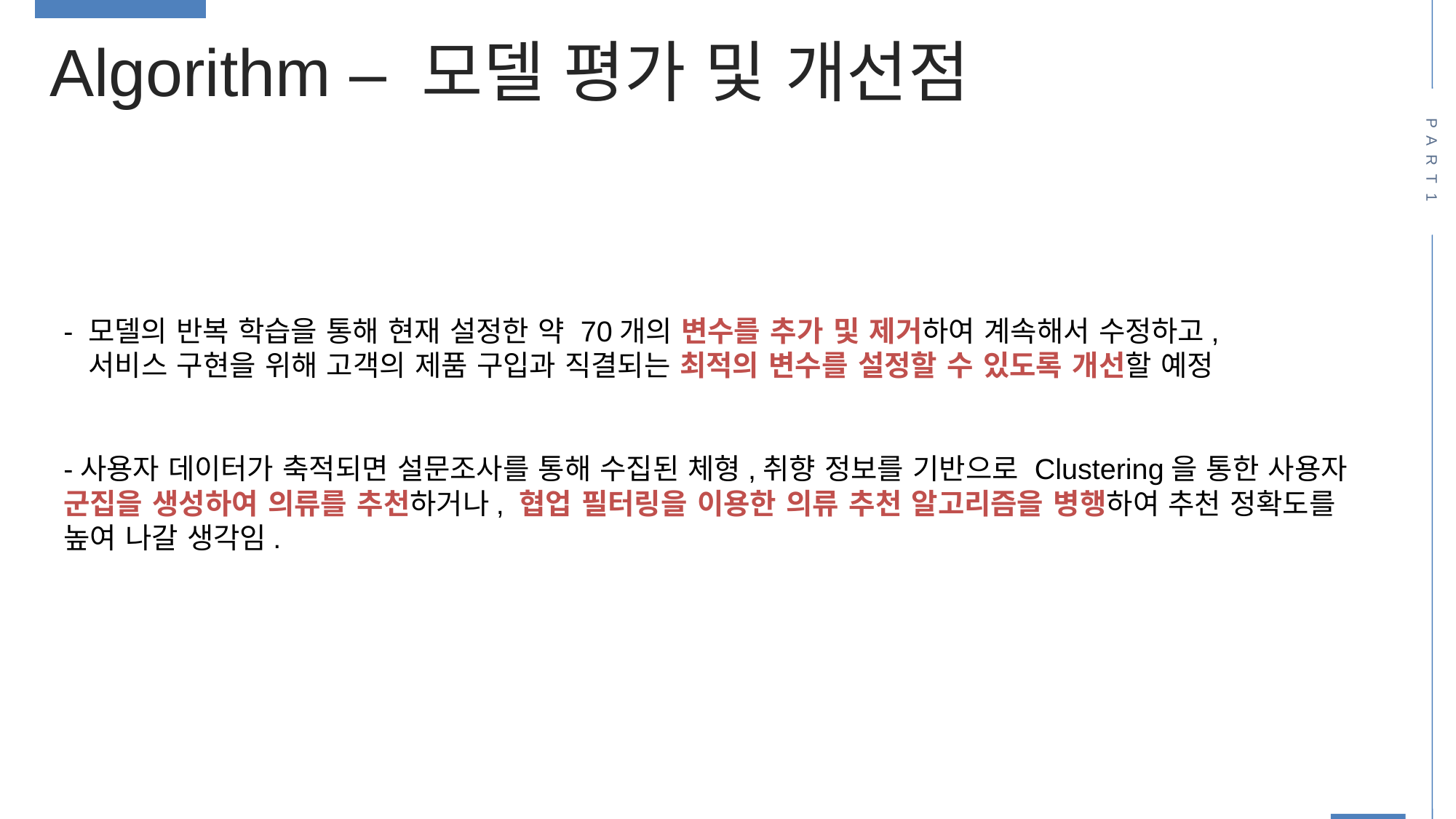

Algorithm – 모델 평가 및 개선점
PART1

- 모델의 반복 학습을 통해 현재 설정한 약 70개의 변수를 추가 및 제거하여 계속해서 수정하고,
  서비스 구현을 위해 고객의 제품 구입과 직결되는 최적의 변수를 설정할 수 있도록 개선할 예정

-사용자 데이터가 축적되면 설문조사를 통해 수집된 체형,취향 정보를 기반으로 Clustering을 통한 사용자 군집을 생성하여 의류를 추천하거나, 협업 필터링을 이용한 의류 추천 알고리즘을 병행하여 추천 정확도를 높여 나갈 생각임.